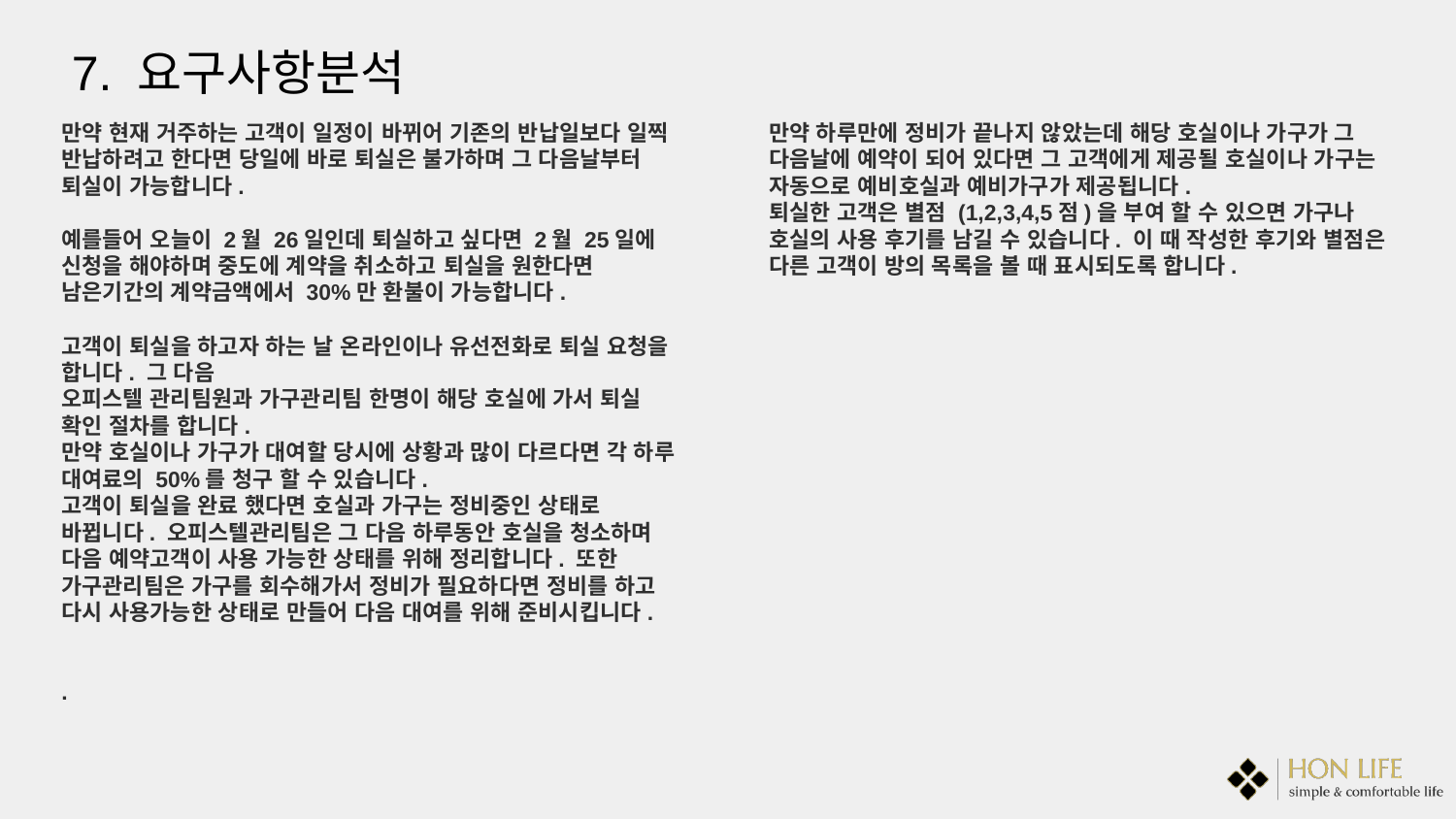

7. 요구사항분석
만약 하루만에 정비가 끝나지 않았는데 해당 호실이나 가구가 그 다음날에 예약이 되어 있다면 그 고객에게 제공될 호실이나 가구는 자동으로 예비호실과 예비가구가 제공됩니다.
퇴실한 고객은 별점 (1,2,3,4,5점)을 부여 할 수 있으면 가구나 호실의 사용 후기를 남길 수 있습니다. 이 때 작성한 후기와 별점은 다른 고객이 방의 목록을 볼 때 표시되도록 합니다.
만약 현재 거주하는 고객이 일정이 바뀌어 기존의 반납일보다 일찍 반납하려고 한다면 당일에 바로 퇴실은 불가하며 그 다음날부터 퇴실이 가능합니다.

예를들어 오늘이 2월 26일인데 퇴실하고 싶다면 2월 25일에 신청을 해야하며 중도에 계약을 취소하고 퇴실을 원한다면 남은기간의 계약금액에서 30%만 환불이 가능합니다.

고객이 퇴실을 하고자 하는 날 온라인이나 유선전화로 퇴실 요청을 합니다. 그 다음
오피스텔 관리팀원과 가구관리팀 한명이 해당 호실에 가서 퇴실 확인 절차를 합니다.
만약 호실이나 가구가 대여할 당시에 상황과 많이 다르다면 각 하루 대여료의 50%를 청구 할 수 있습니다.
고객이 퇴실을 완료 했다면 호실과 가구는 정비중인 상태로 바뀝니다. 오피스텔관리팀은 그 다음 하루동안 호실을 청소하며 다음 예약고객이 사용 가능한 상태를 위해 정리합니다. 또한 가구관리팀은 가구를 회수해가서 정비가 필요하다면 정비를 하고 다시 사용가능한 상태로 만들어 다음 대여를 위해 준비시킵니다.

.